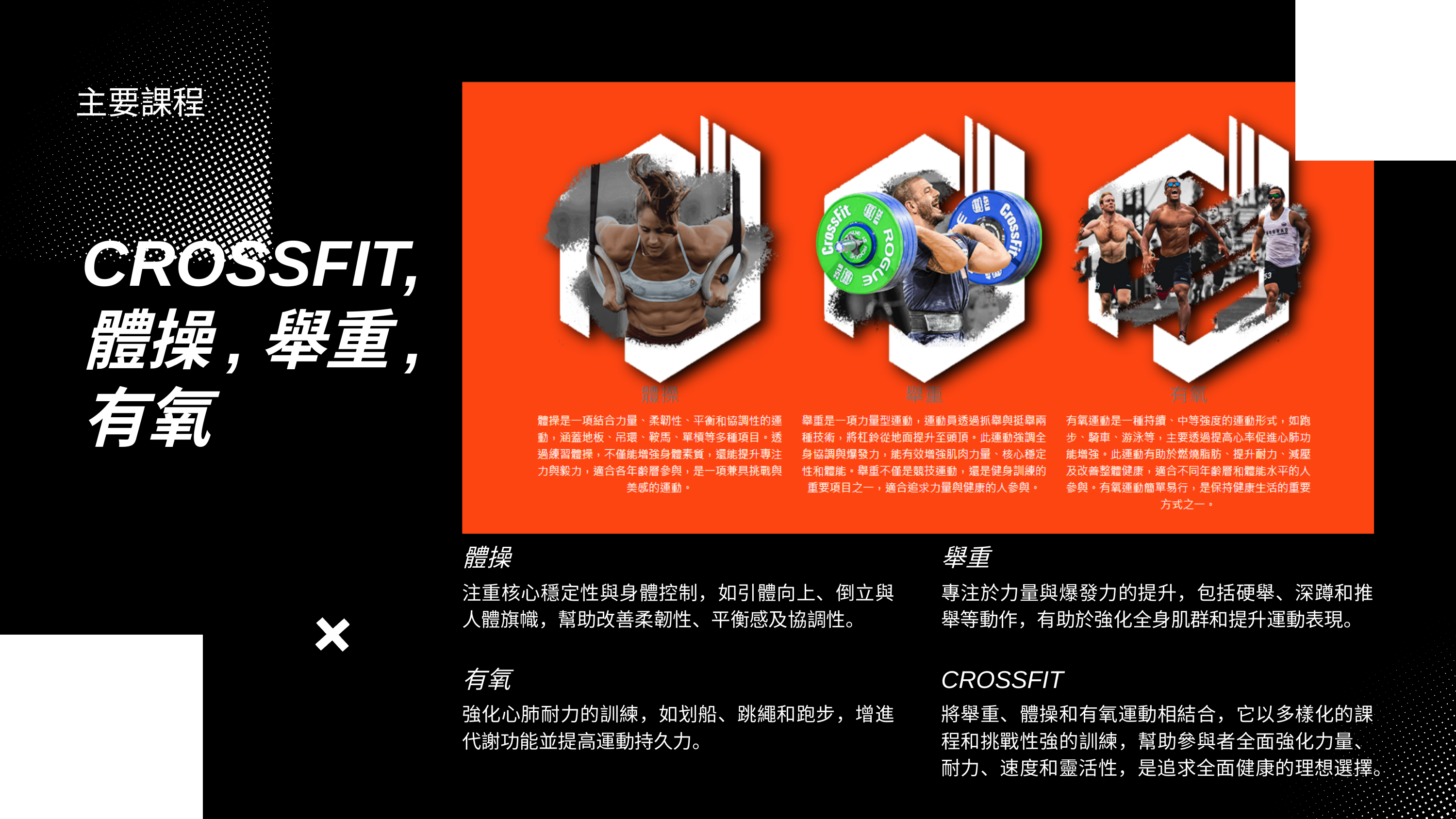

主要課程

CROSSFIT,
體操,舉重,
有氧
體操
舉重

注重核心穩定性與身體控制，如引體向上、倒立與人體旗幟，幫助改善柔韌性、平衡感及協調性。
專注於力量與爆發力的提升，包括硬舉、深蹲和推舉等動作，有助於強化全身肌群和提升運動表現。

有氧
CROSSFIT
強化心肺耐力的訓練，如划船、跳繩和跑步，增進代謝功能並提高運動持久力。
將舉重、體操和有氧運動相結合，它以多樣化的課程和挑戰性強的訓練，幫助參與者全面強化力量、耐力、速度和靈活性，是追求全面健康的理想選擇。